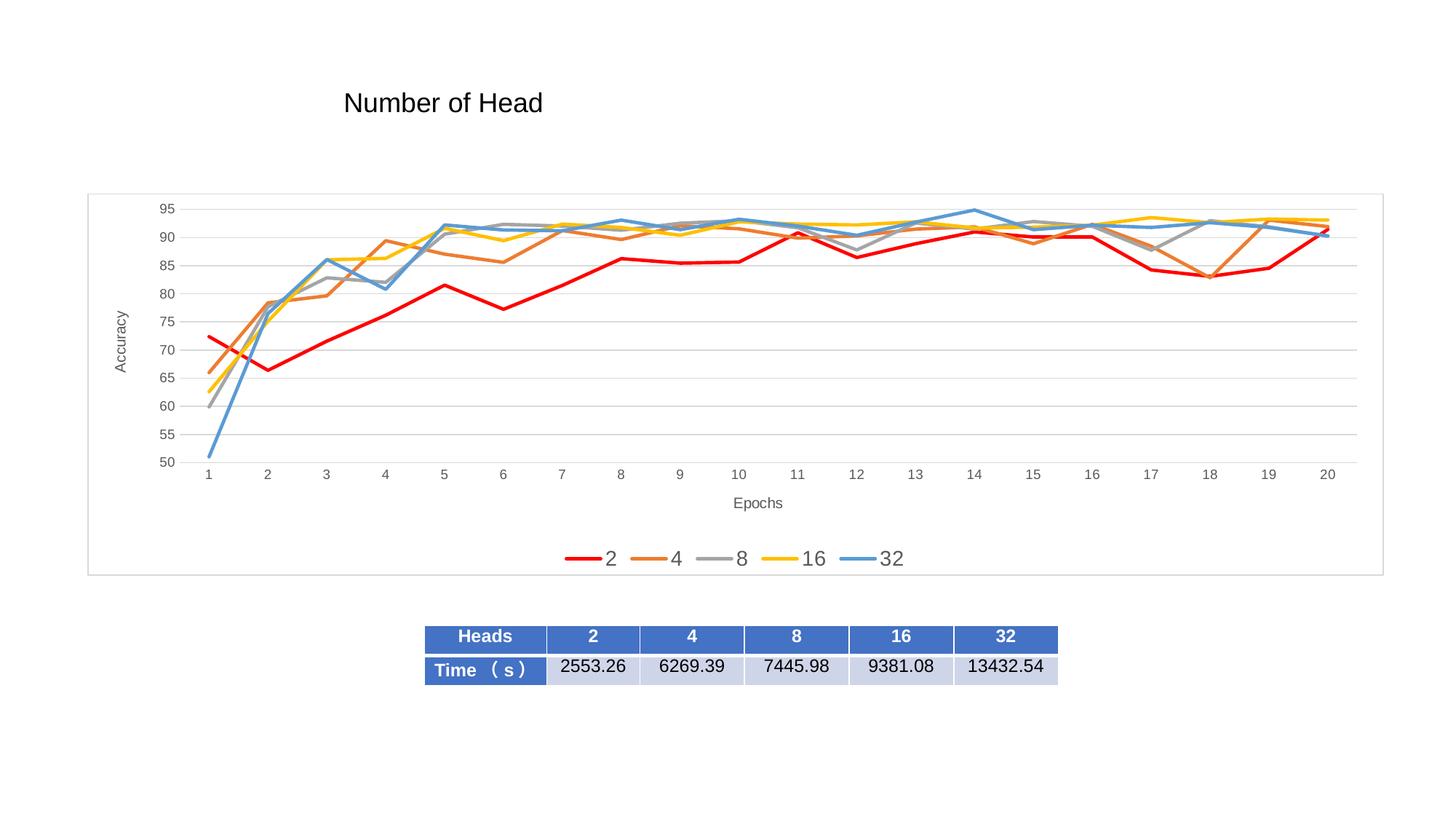

Number of Head

### Chart

| Category |  |  |  |  |  |
|---|---|---|---|---|---|
添加小标题
在这里添加你的详细小段落文本内容，与标题相关并符合整体语言风格，将你需要表达的意思表述清楚完整，保持美观大方。
| Heads | 2 | 4 | 8 | 16 | 32 |
| --- | --- | --- | --- | --- | --- |
| Time（s） | 2553.26 | 6269.39 | 7445.98 | 9381.08 | 13432.54 |